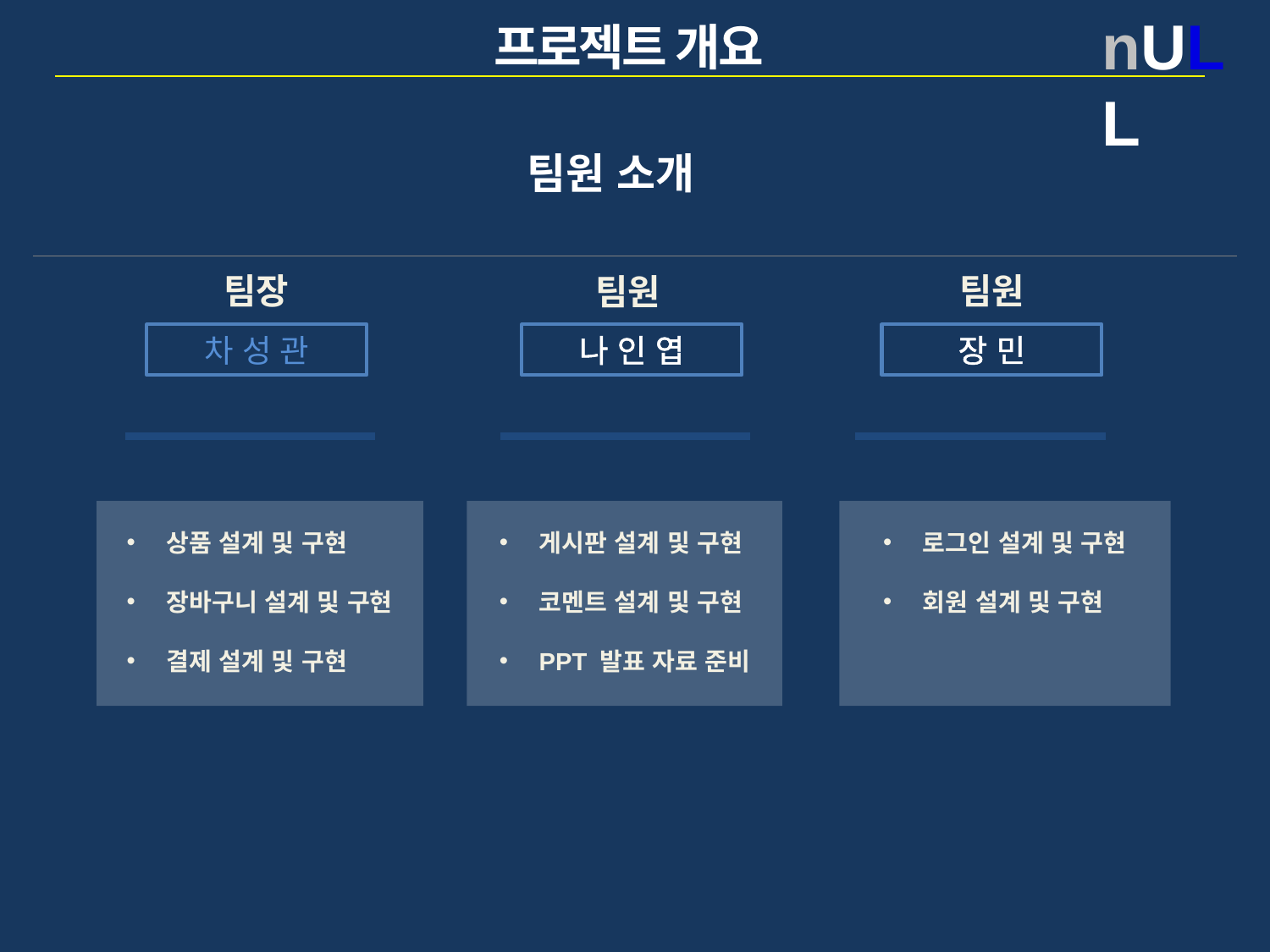

nULL
프로젝트 개요
팀원 소개
팀원
팀장
팀원
차 성 관
나 인 엽
장 민

게시판 설계 및 구현

코멘트 설계 및 구현

PPT 발표 자료 준비
로그인 설계 및 구현

회원 설계 및 구현
상품 설계 및 구현
장바구니 설계 및 구현
결제 설계 및 구현